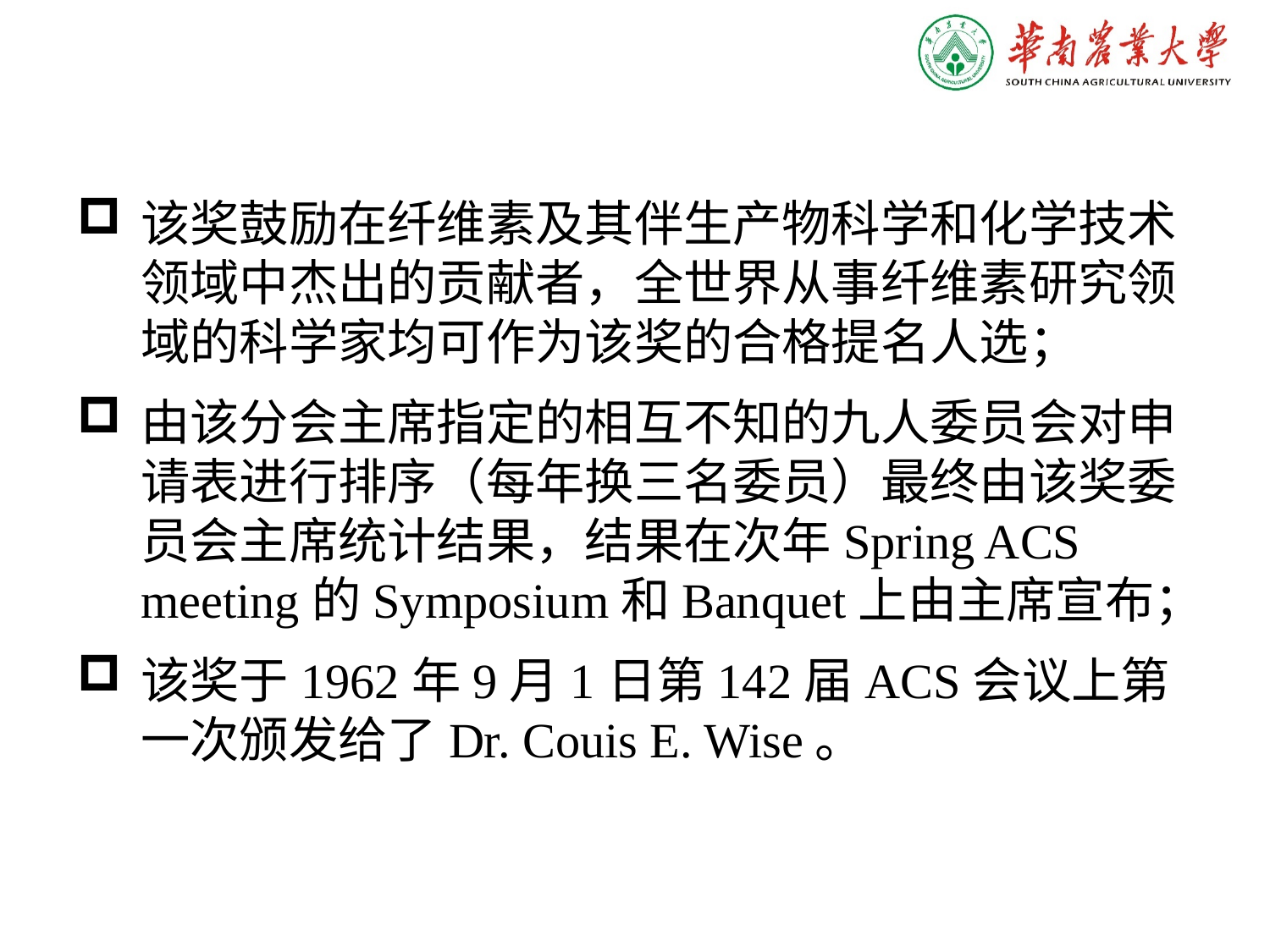

该奖鼓励在纤维素及其伴生产物科学和化学技术领域中杰出的贡献者，全世界从事纤维素研究领域的科学家均可作为该奖的合格提名人选；
由该分会主席指定的相互不知的九人委员会对申请表进行排序（每年换三名委员）最终由该奖委员会主席统计结果，结果在次年Spring ACS meeting的Symposium和Banquet上由主席宣布；
该奖于1962年9月1日第142届ACS会议上第一次颁发给了Dr. Couis E. Wise。